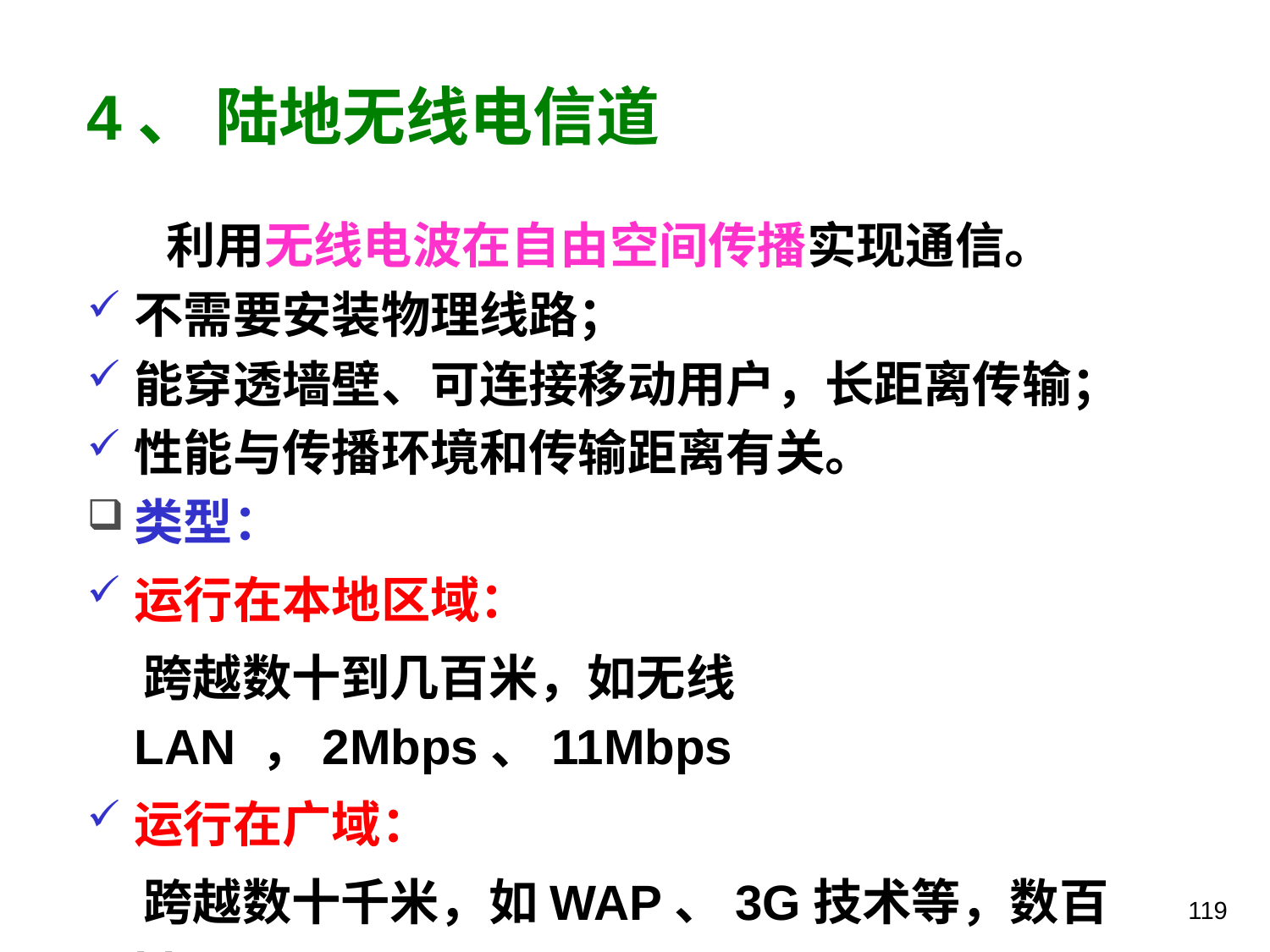

# 4、 陆地无线电信道
      利用无线电波在自由空间传播实现通信。
不需要安装物理线路；
能穿透墙壁、可连接移动用户，长距离传输；
性能与传播环境和传输距离有关。
类型：
运行在本地区域：
    跨越数十到几百米，如无线LAN ，2Mbps、11Mbps
运行在广域：
    跨越数十千米，如WAP、3G技术等，数百 kbps 。
119